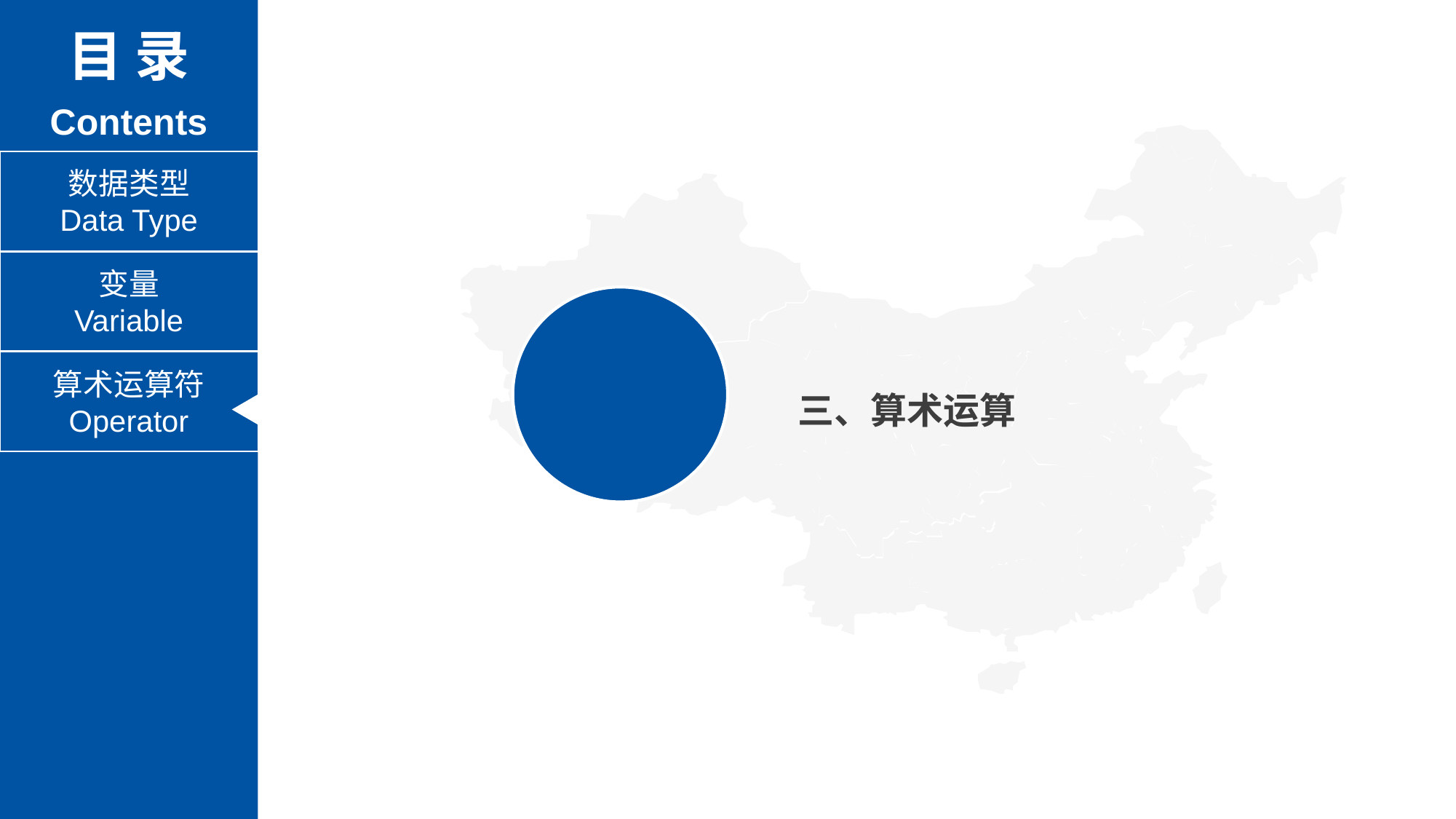

目 录
Contents
数据类型
Data Type
变量
Variable

算术运算符
Operator
三、算术运算